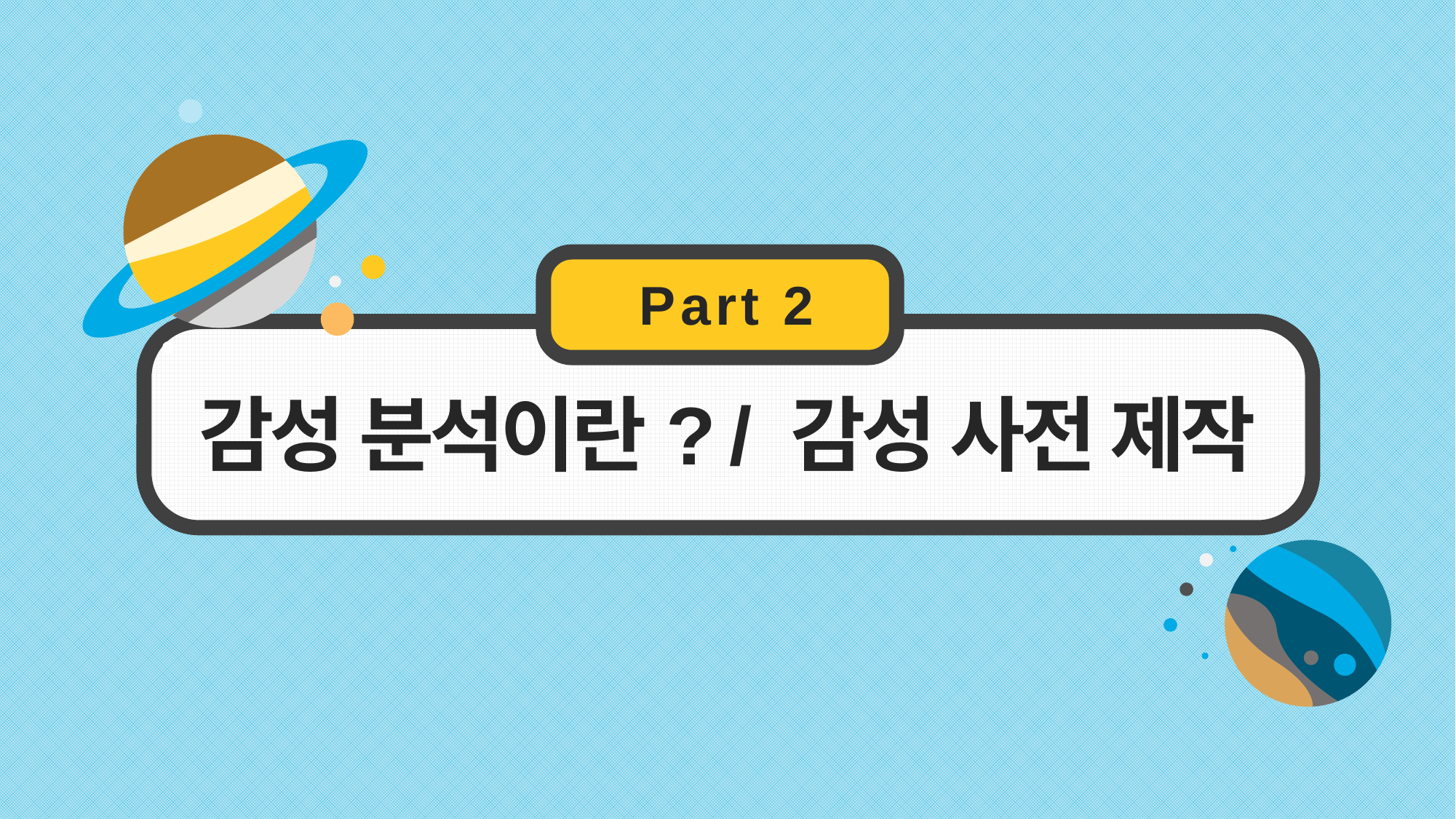

Part 2

감성 분석이란? / 감성 사전 제작